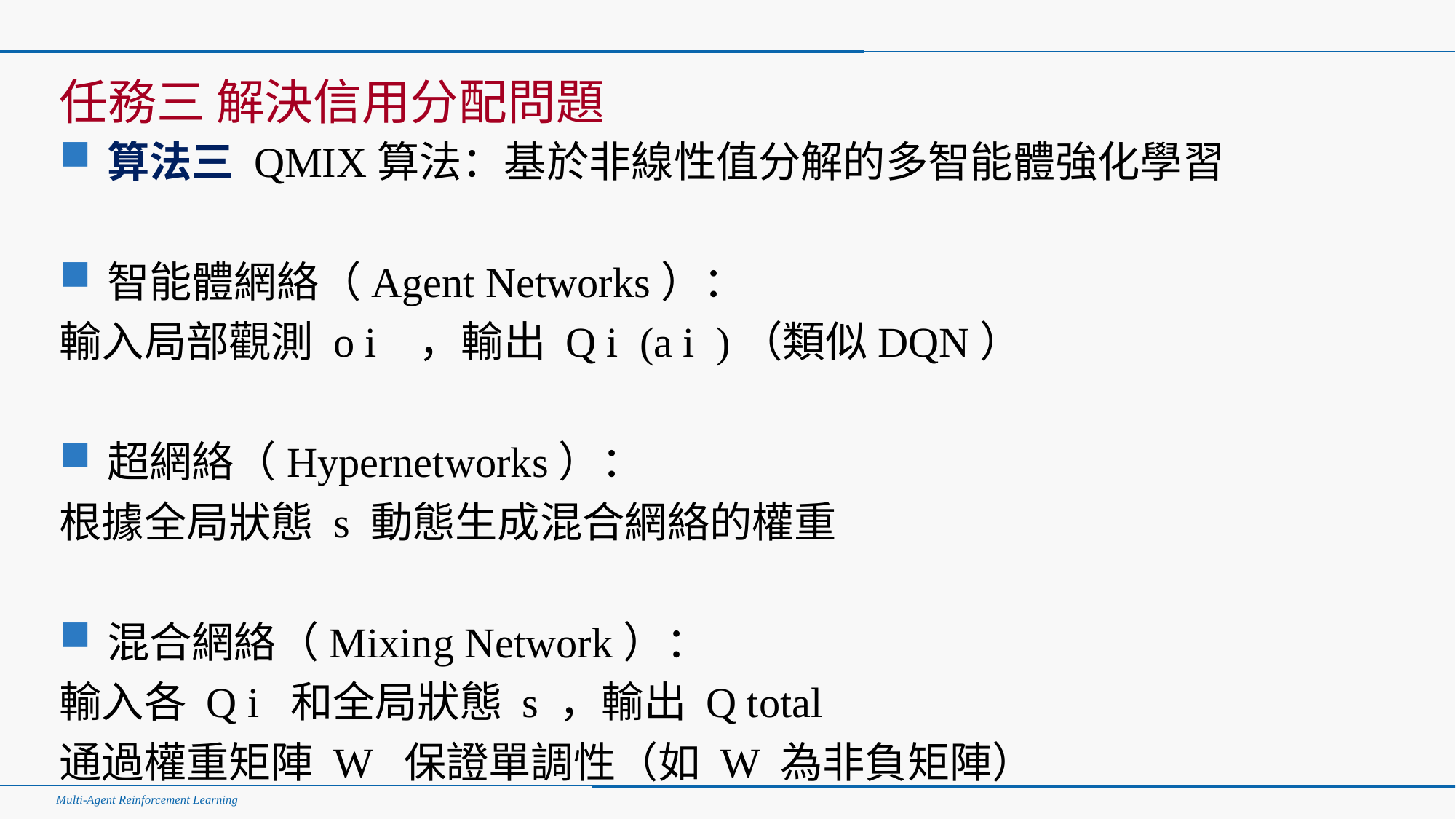

#
任務三 解決信用分配問題
算法三 QMIX算法：基於非線性值分解的多智能體強化學習

智能體網絡（Agent Networks）：
輸入局部觀測 o i  ​ ，輸出 Q i ​ (a i ​ )（類似DQN）

超網絡（Hypernetworks）：
根據全局狀態 s 動態生成混合網絡的權重

混合網絡（Mixing Network）：
輸入各 Q i ​ 和全局狀態 s ，輸出 Q total ​
通過權重矩陣 W  保證單調性（如 W 為非負矩陣）

65